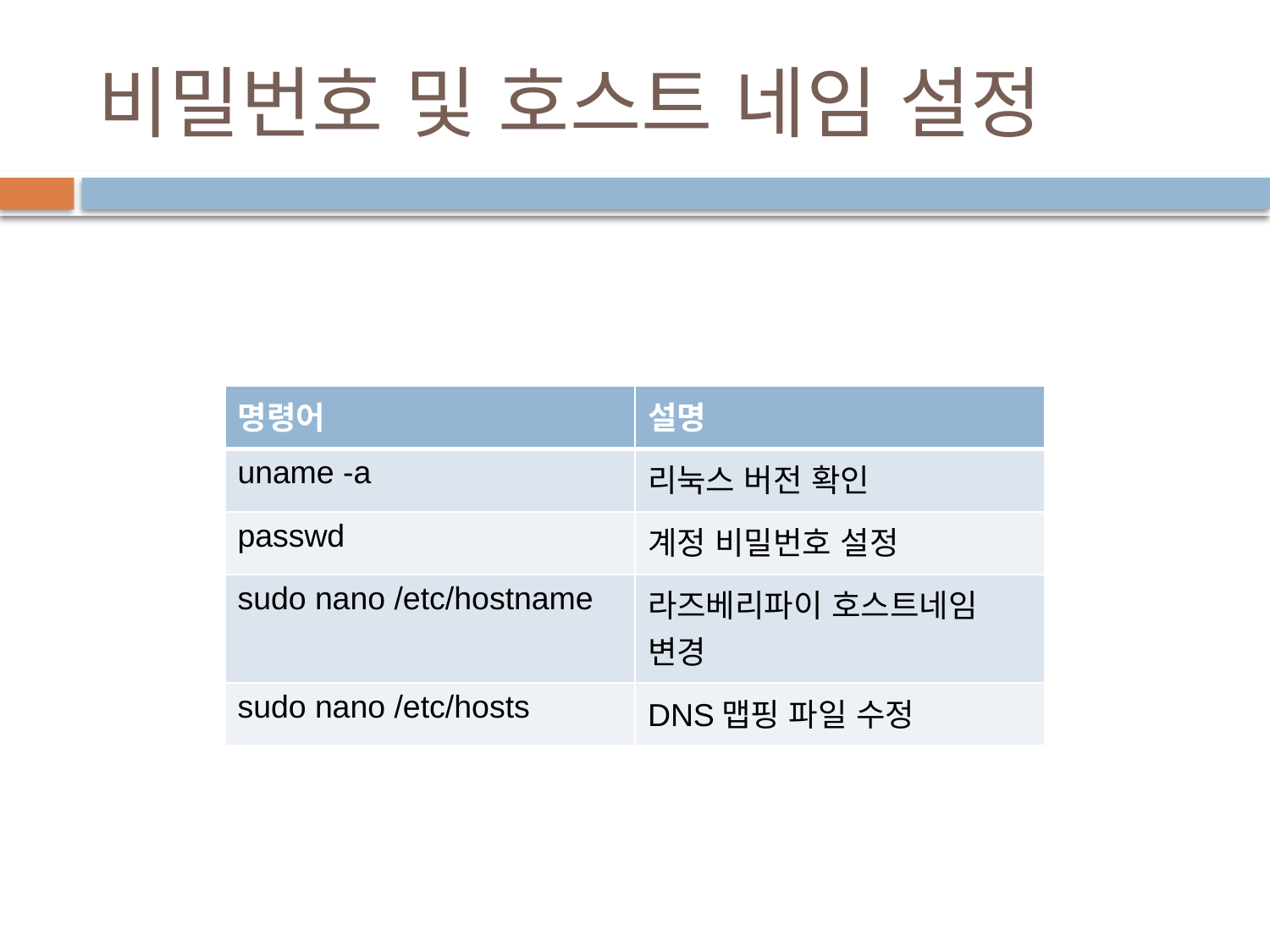

# 비밀번호 및 호스트 네임 설정
| 명령어 | 설명 |
| --- | --- |
| uname -a | 리눅스 버전 확인 |
| passwd | 계정 비밀번호 설정 |
| sudo nano /etc/hostname | 라즈베리파이 호스트네임 변경 |
| sudo nano /etc/hosts | DNS맵핑 파일 수정 |